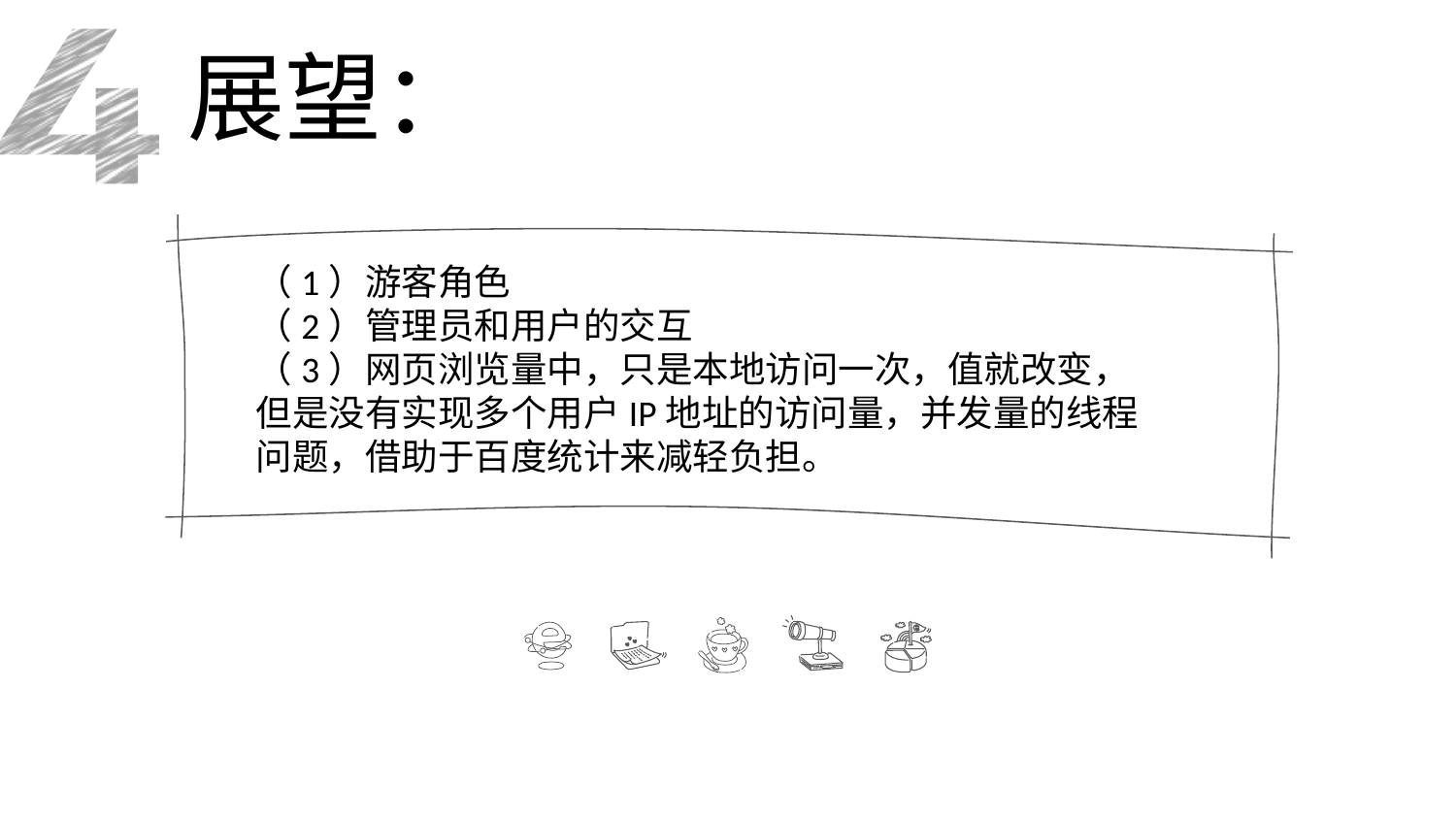

展望：

（1）游客角色
（2）管理员和用户的交互
（3）网页浏览量中，只是本地访问一次，值就改变，但是没有实现多个用户IP地址的访问量，并发量的线程问题，借助于百度统计来减轻负担。